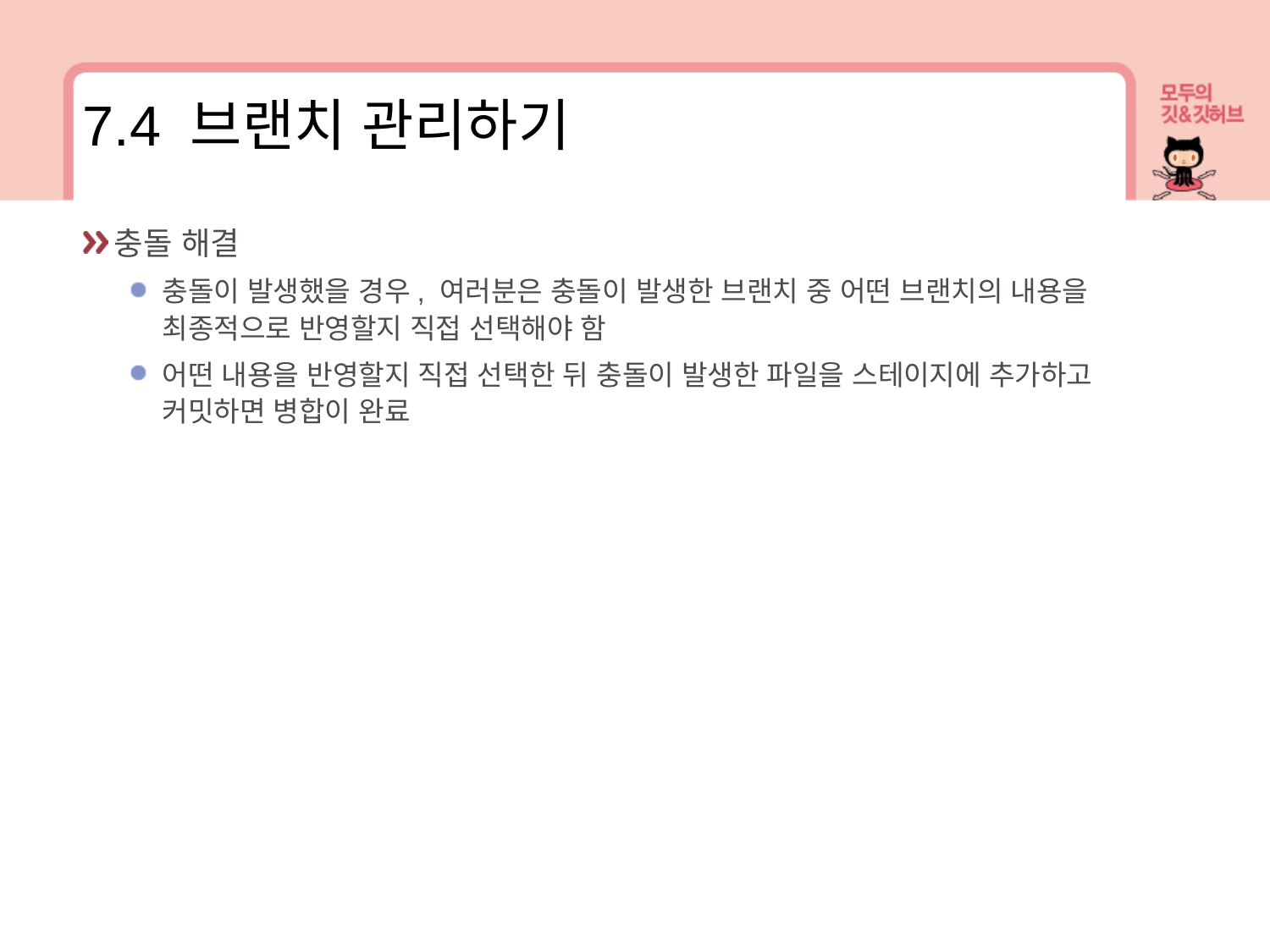

7.4 브랜치 관리하기
충돌 해결
충돌이 발생했을 경우, 여러분은 충돌이 발생한 브랜치 중 어떤 브랜치의 내용을 최종적으로 반영할지 직접 선택해야 함
어떤 내용을 반영할지 직접 선택한 뒤 충돌이 발생한 파일을 스테이지에 추가하고 커밋하면 병합이 완료